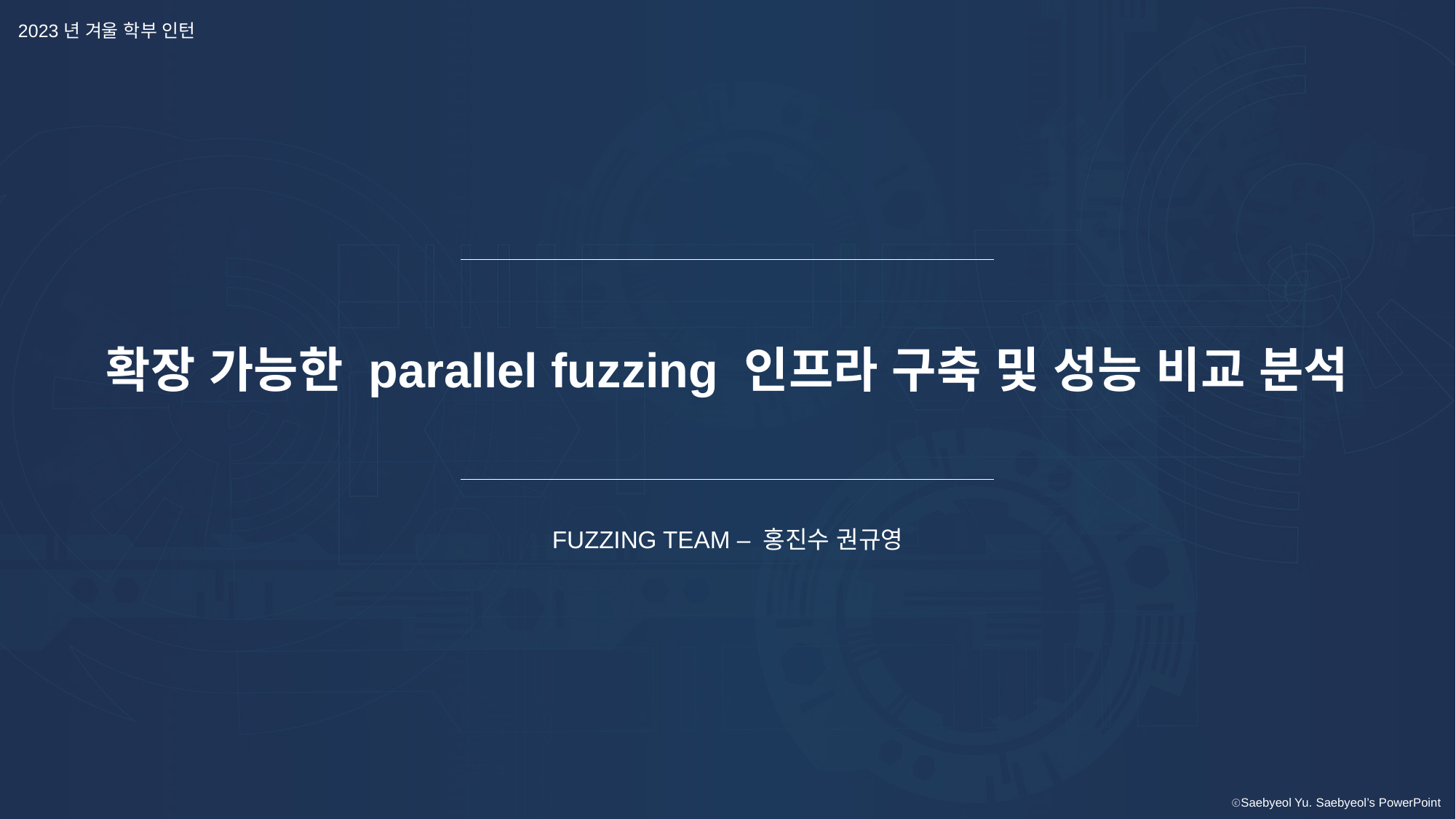

2023년 겨울 학부 인턴
확장 가능한 parallel fuzzing 인프라 구축 및 성능 비교 분석
FUZZING TEAM – 홍진수 권규영